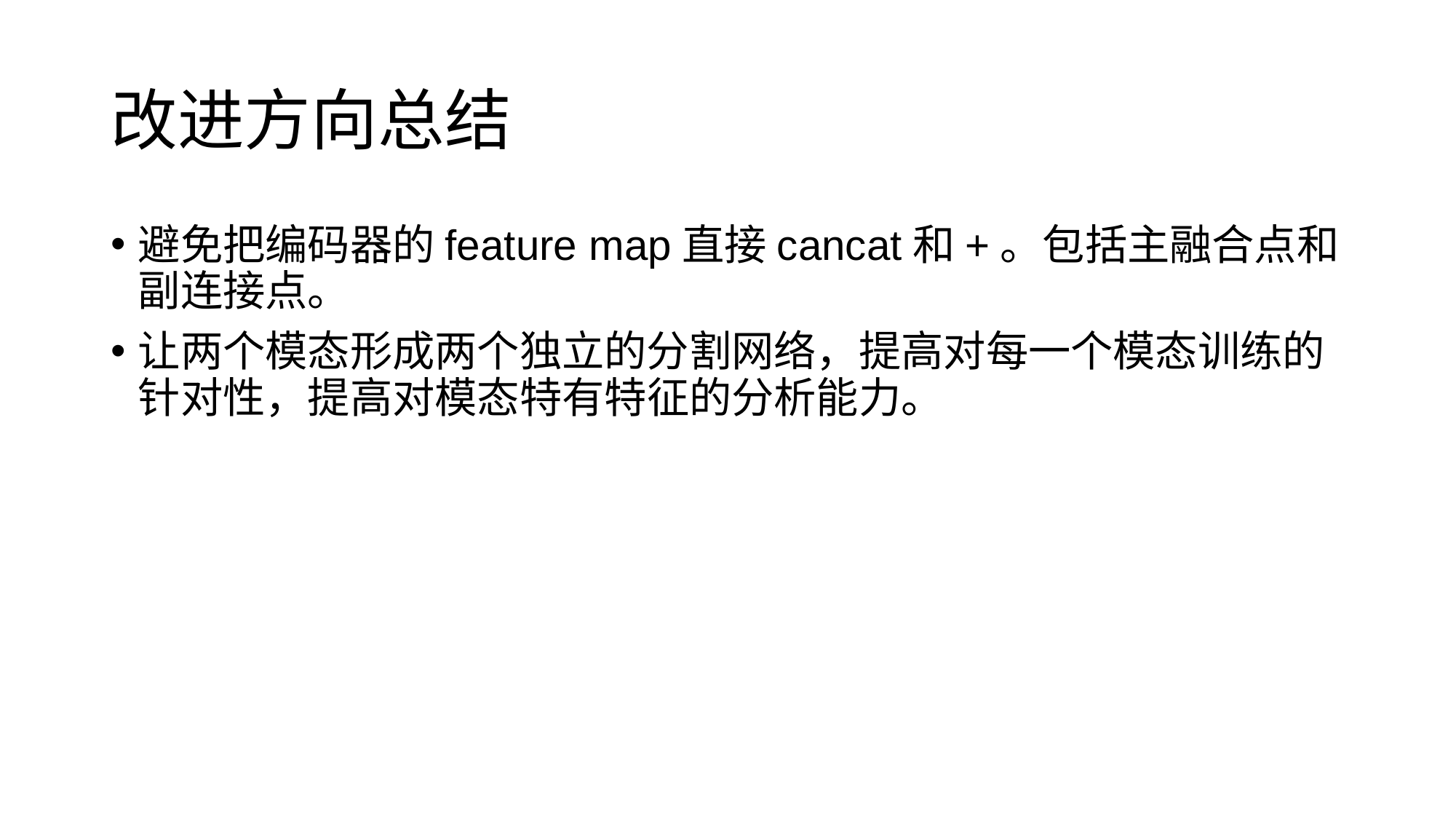

# 改进方向总结
避免把编码器的feature map直接cancat和+。包括主融合点和副连接点。
让两个模态形成两个独立的分割网络，提高对每一个模态训练的针对性，提高对模态特有特征的分析能力。